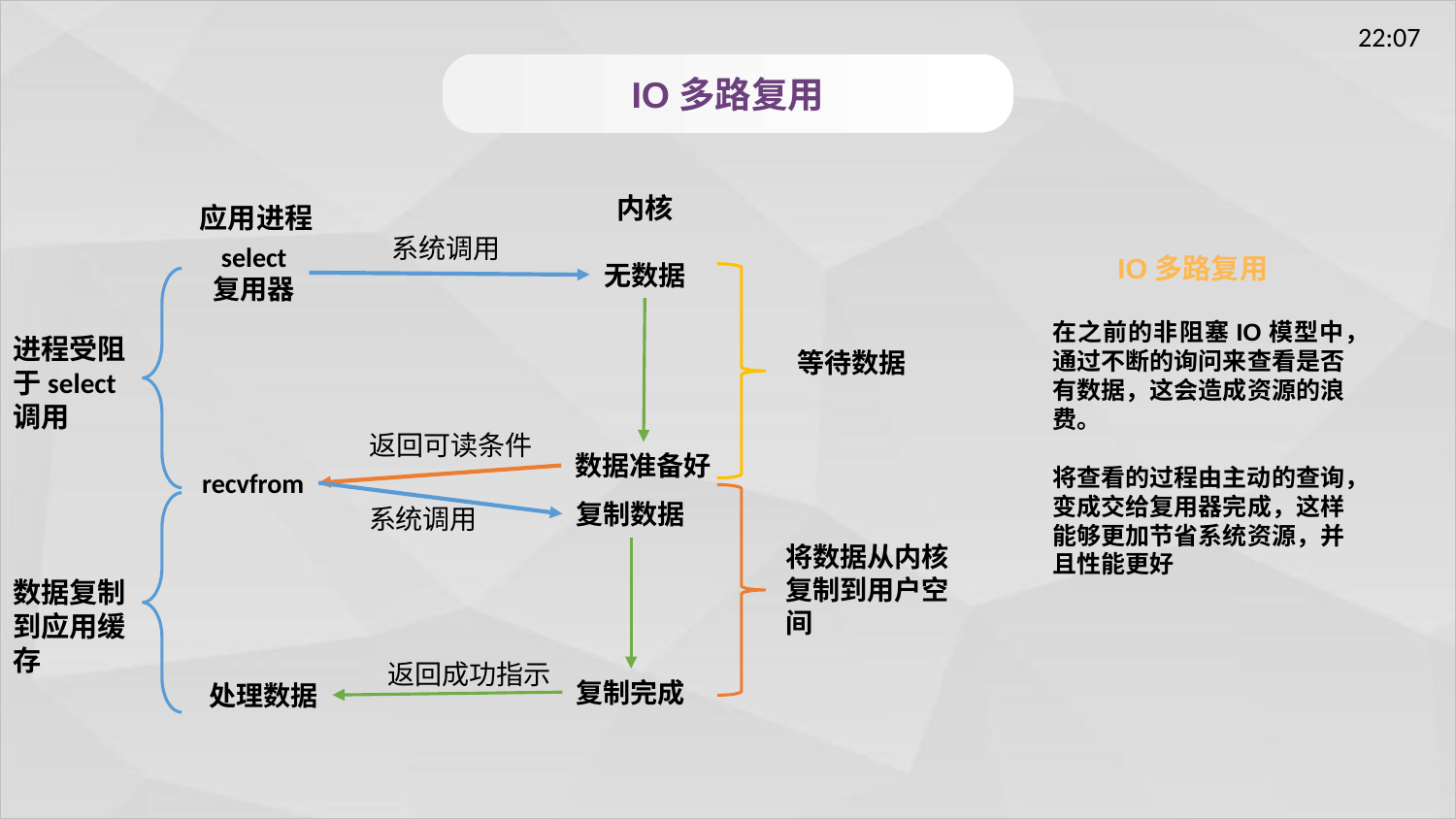

IO多路复用
内核
应用进程
系统调用
select
复用器
IO多路复用
无数据

在之前的非阻塞IO模型中，通过不断的询问来查看是否有数据，这会造成资源的浪费。

将查看的过程由主动的查询，变成交给复用器完成，这样能够更加节省系统资源，并且性能更好
进程受阻于select调用
等待数据
返回可读条件
数据准备好
recvfrom

复制数据

系统调用
将数据从内核复制到用户空间
数据复制到应用缓存
返回成功指示
复制完成
处理数据